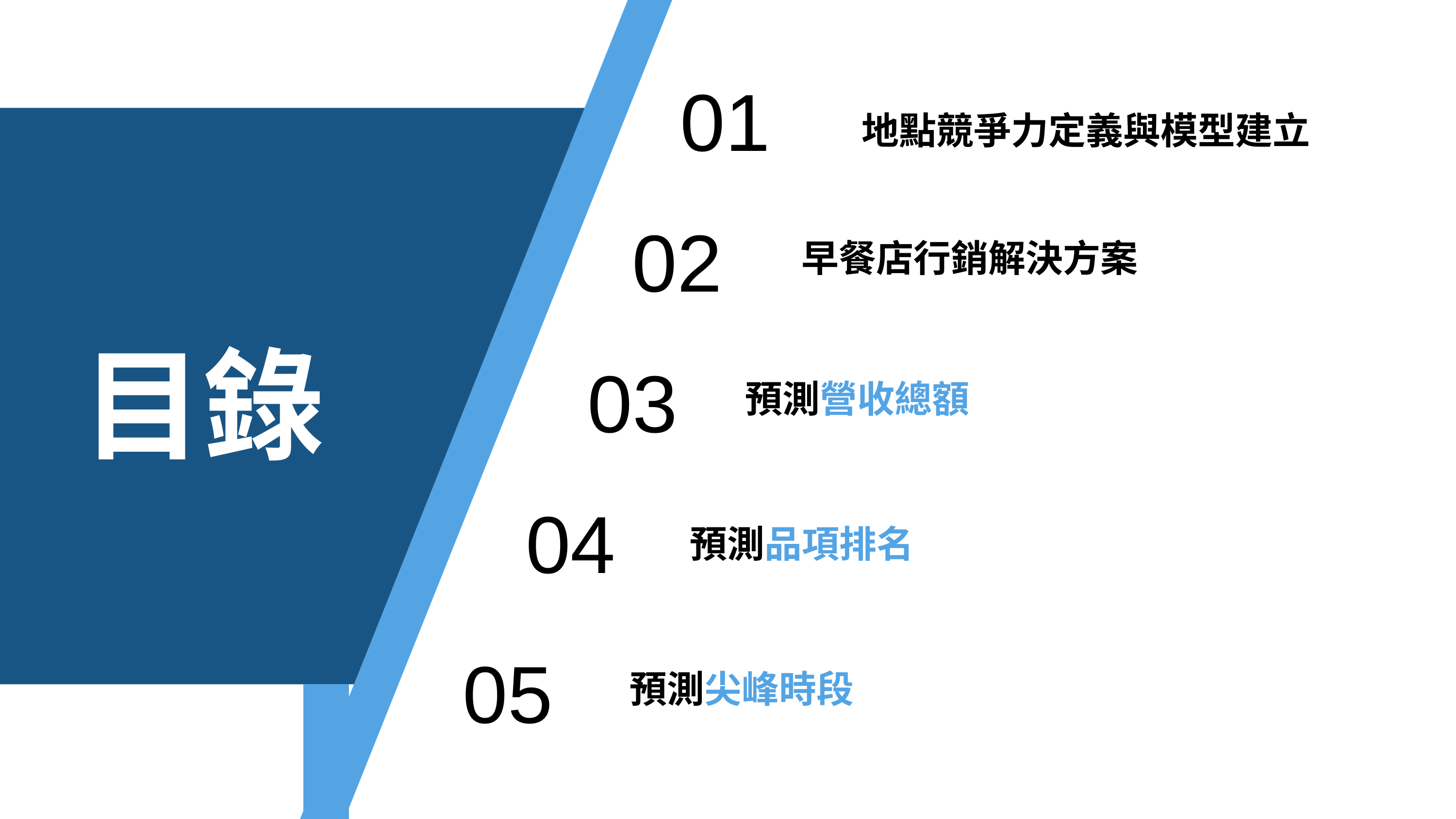

01
地點競爭力定義與模型建立

02
早餐店行銷解決方案
目錄
03
預測營收總額
04
預測品項排名
05
預測尖峰時段